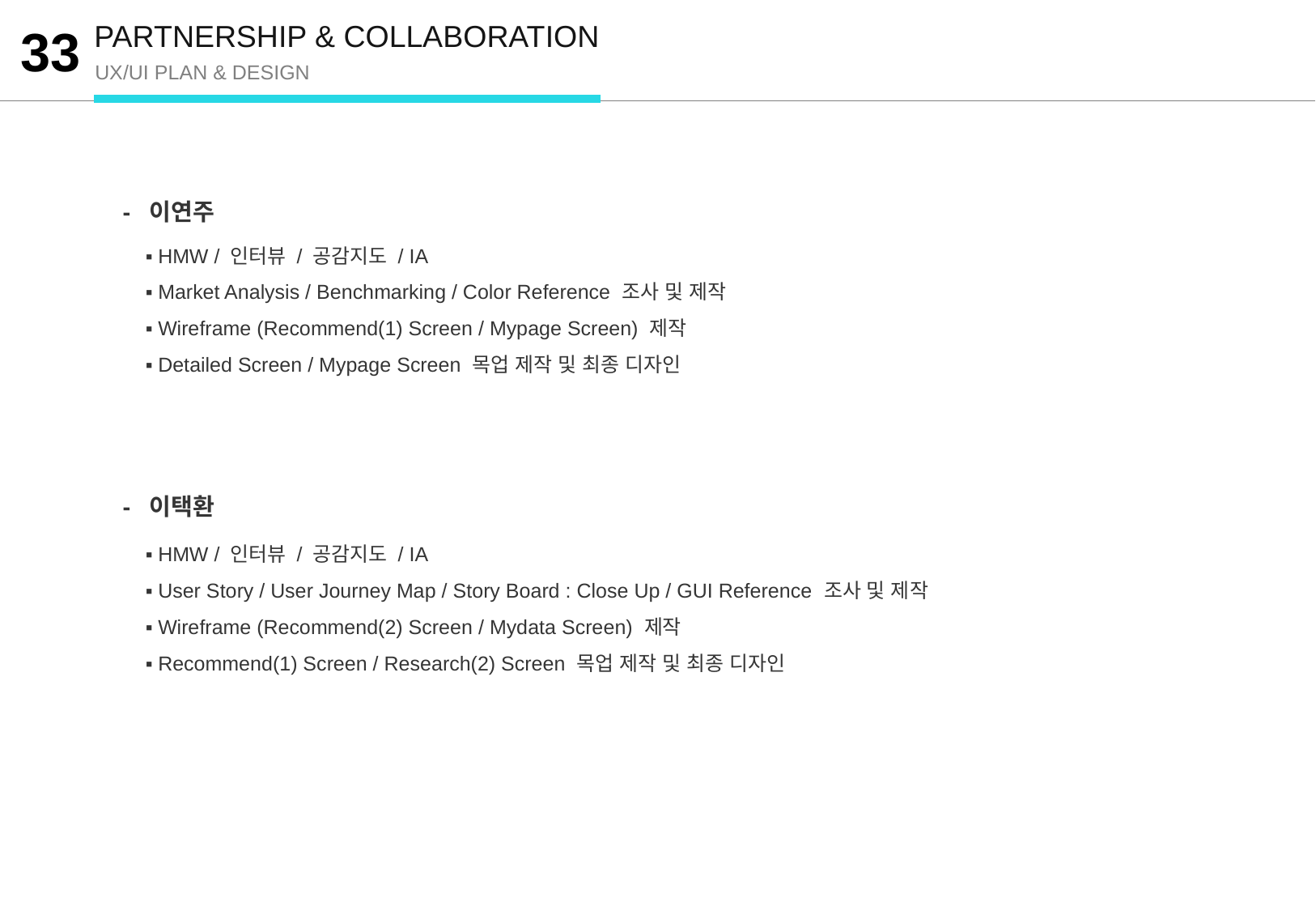

PARTNERSHIP & COLLABORATION
33
UX/UI PLAN & DESIGN
 -  이연주
▪ HMW / 인터뷰 / 공감지도 / IA
▪ Market Analysis / Benchmarking / Color Reference 조사 및 제작
▪ Wireframe (Recommend(1) Screen / Mypage Screen) 제작
▪ Detailed Screen / Mypage Screen 목업 제작 및 최종 디자인
내용 입력
 -  이택환
▪ HMW / 인터뷰 / 공감지도 / IA
▪ User Story / User Journey Map / Story Board : Close Up / GUI Reference 조사 및 제작
▪ Wireframe (Recommend(2) Screen / Mydata Screen) 제작
▪ Recommend(1) Screen / Research(2) Screen 목업 제작 및 최종 디자인